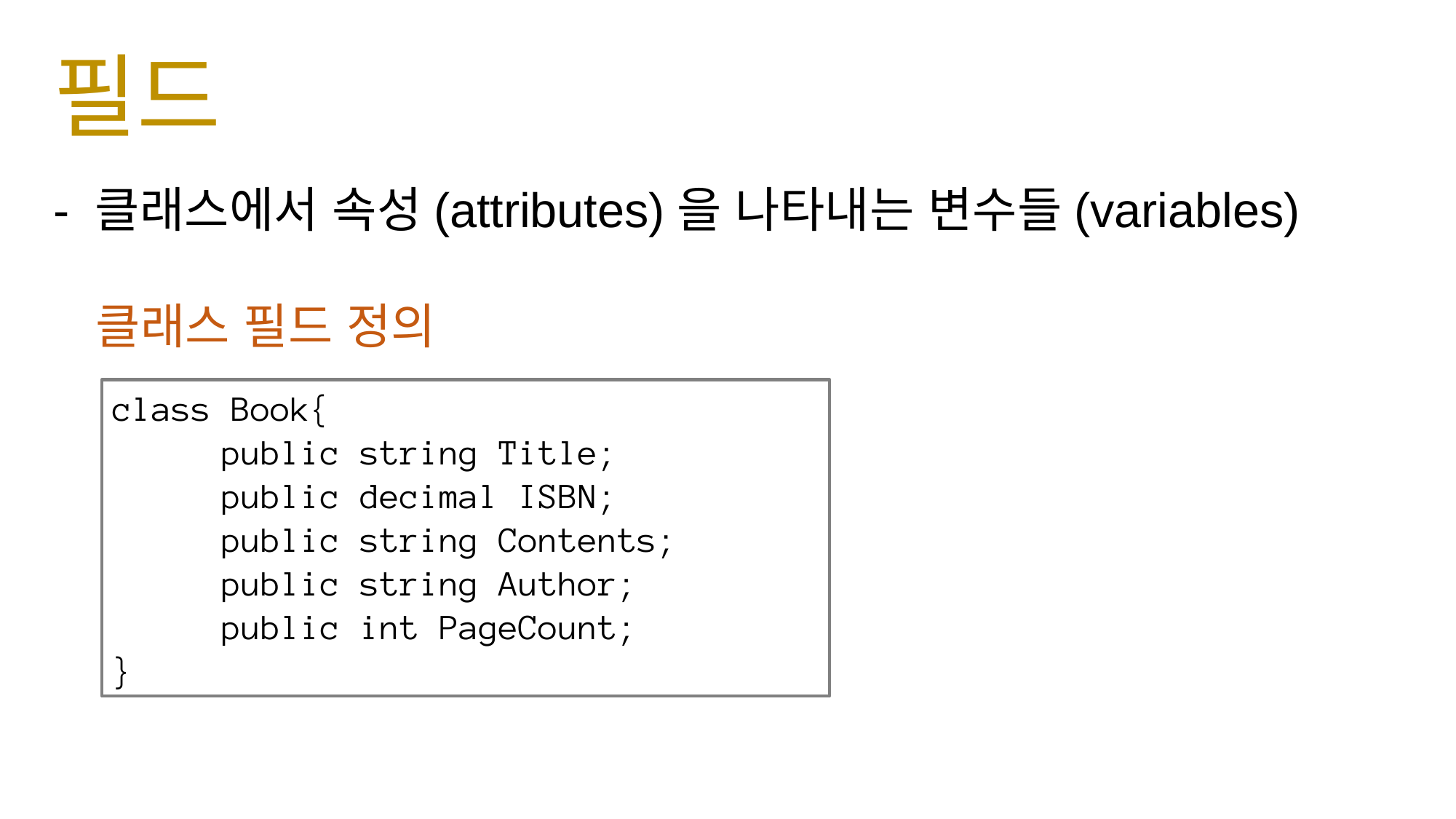

# 필드
- 클래스에서 속성(attributes)을 나타내는 변수들(variables)
클래스 필드 정의
class Book{
	public string Title;
	public decimal ISBN;
	public string Contents;
	public string Author;
	public int PageCount;
}